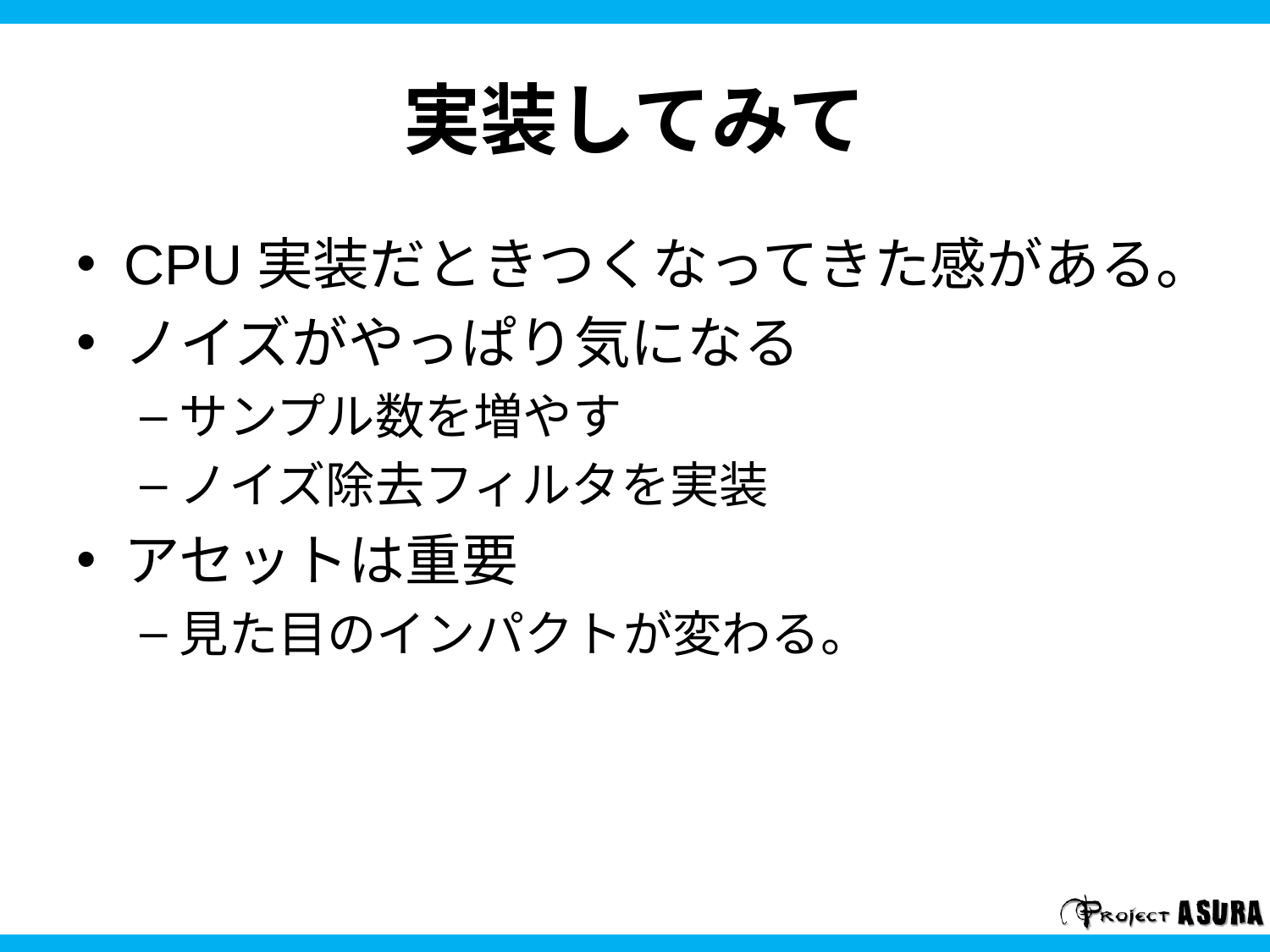

# 実装してみて
CPU実装だときつくなってきた感がある。
ノイズがやっぱり気になる
サンプル数を増やす
ノイズ除去フィルタを実装
アセットは重要
見た目のインパクトが変わる。